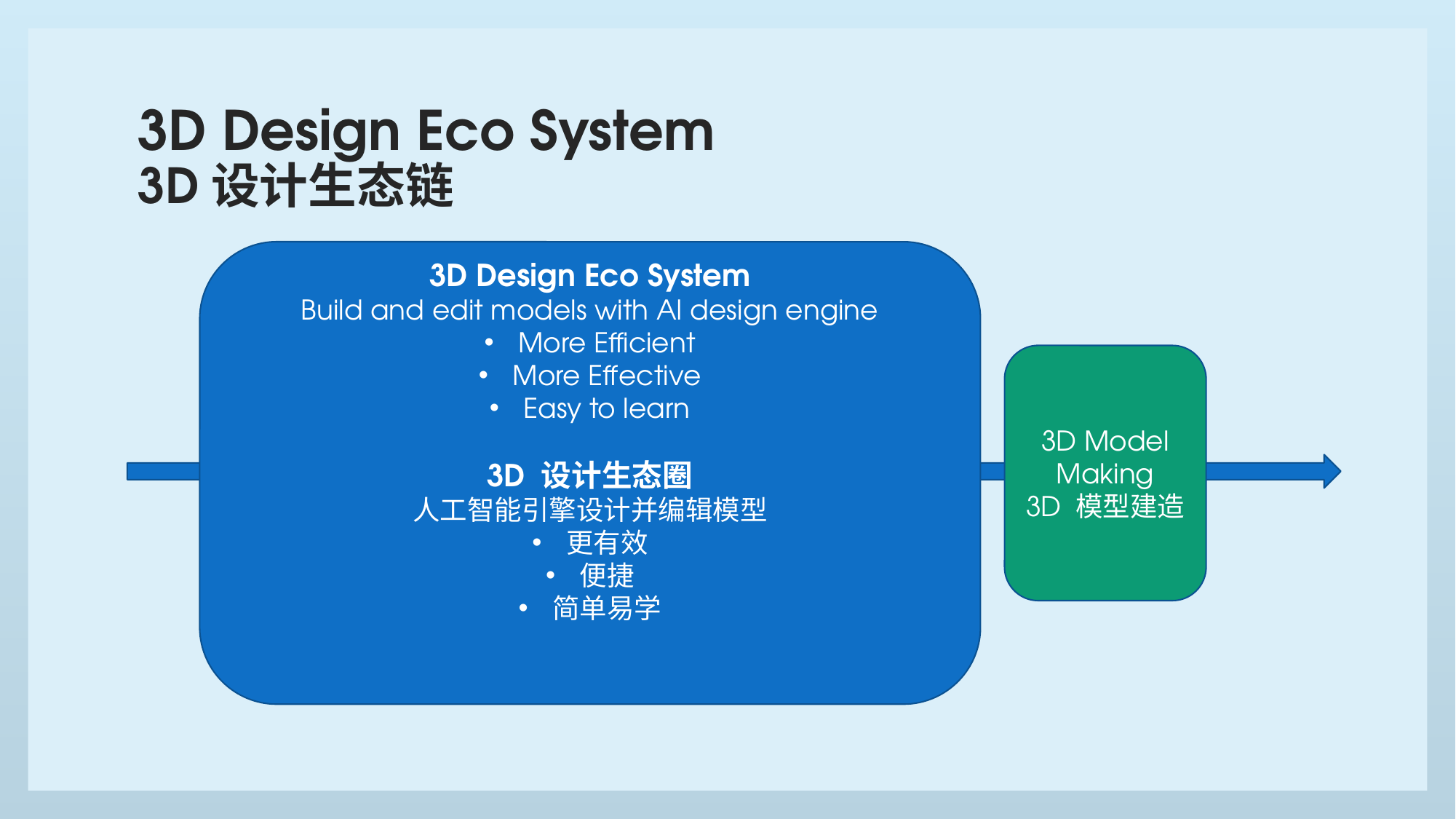

# 3D Design Eco System 3D设计生态链
3D Design Eco System
Build and edit models with AI design engine
More Efficient
More Effective
Easy to learn

3D 设计生态圈
人工智能引擎设计并编辑模型
更有效
便捷
简单易学

3D Model Editing
3D 模型编辑
3D Model Slicing
3D 模型处理
3D Model Making
3D 模型建造
3D Model Capture
3D 模型捕捉